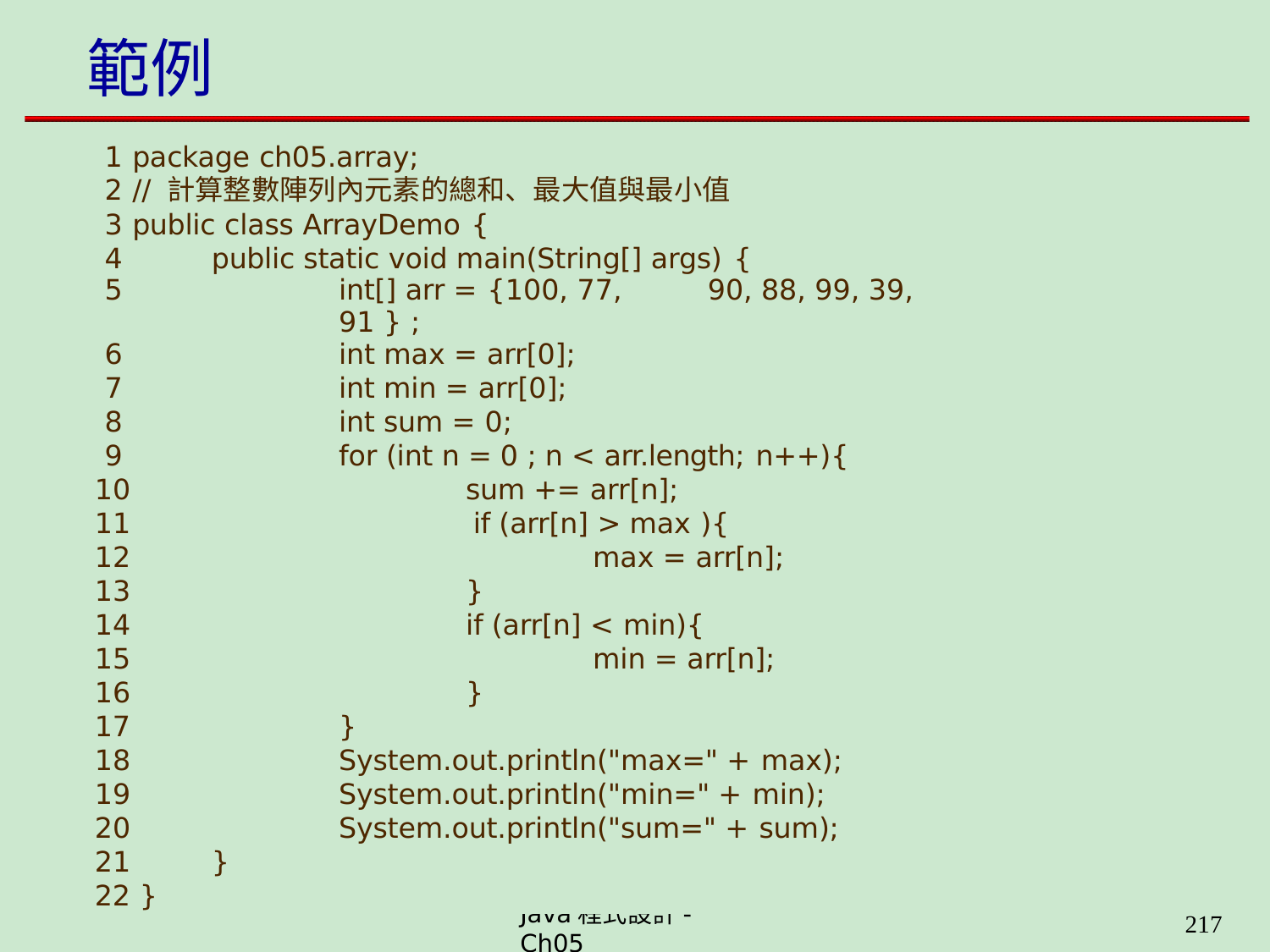

# 範例
package ch05.array;
// 計算整數陣列內元素的總和、最大值與最小值
public class ArrayDemo {
public static void main(String[] args) {
| 5 |  | int[] arr = {100, 77, 90, 88, 99, 39, 91 } ; |
| --- | --- | --- |
| 6 |  | int max = arr[0]; |
| 7 |  | int min = arr[0]; |
| 8 |  | int sum = 0; |
| 9 |  | for (int n = 0 ; n < arr.length; n++){ |
| 10 |  | sum += arr[n]; |
| 11 |  | if (arr[n] > max ){ |
| 12 |  | max = arr[n]; |
| 13 |  | } |
| 14 |  | if (arr[n] < min){ |
| 15 |  | min = arr[n]; |
| 16 |  | } |
| 17 |  | } |
| 18 |  | System.out.println("max=" + max); |
| 19 |  | System.out.println("min=" + min); |
| 20 |  | System.out.println("sum=" + sum); |
| 21 | } |  |
| 22 } |  |  |
Java程式設計-Ch05
217